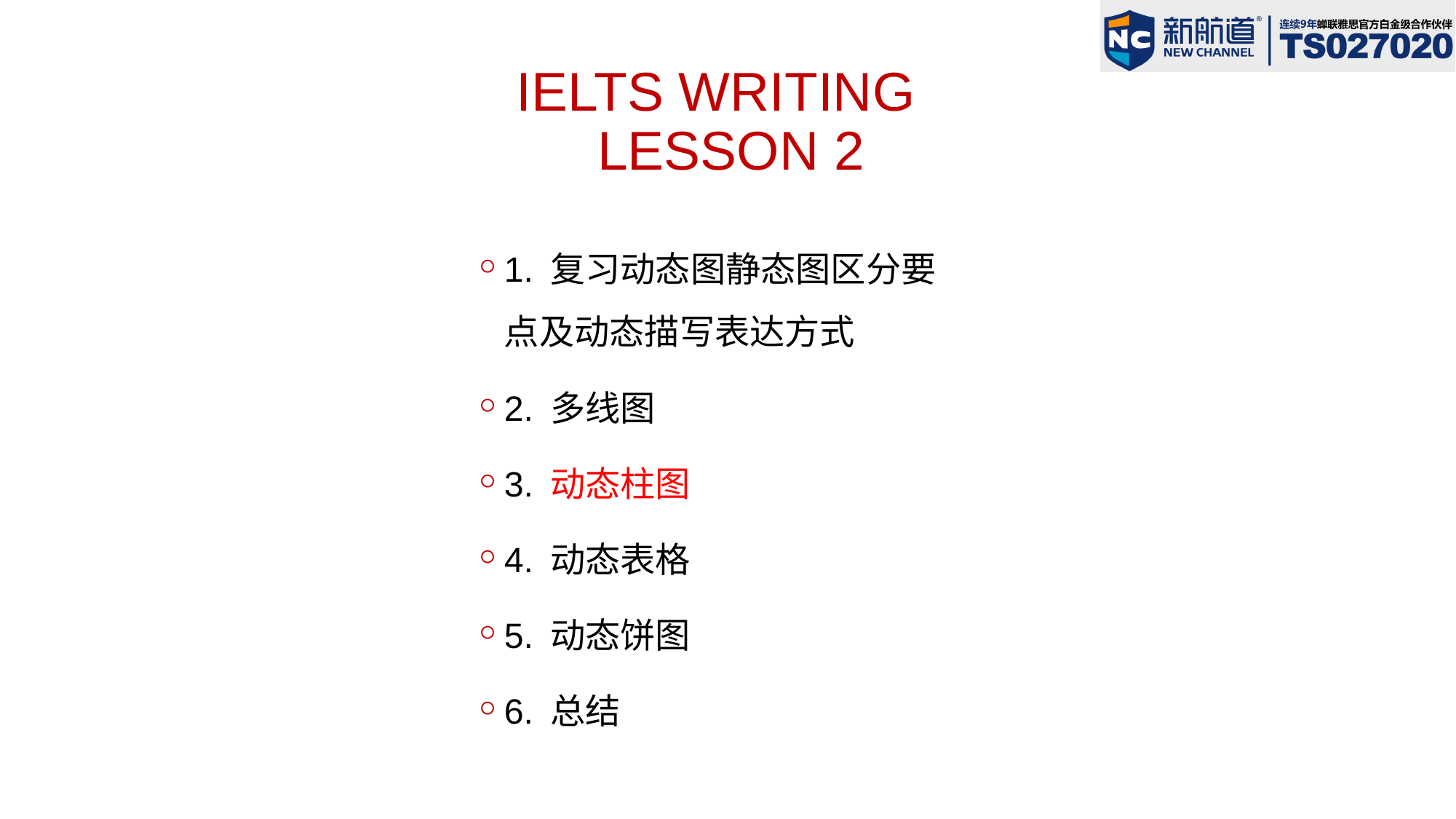

# IELTS WRITING LESSON 2
1. 复习动态图静态图区分要点及动态描写表达方式
2. 多线图
3. 动态柱图
4. 动态表格
5. 动态饼图
6. 总结